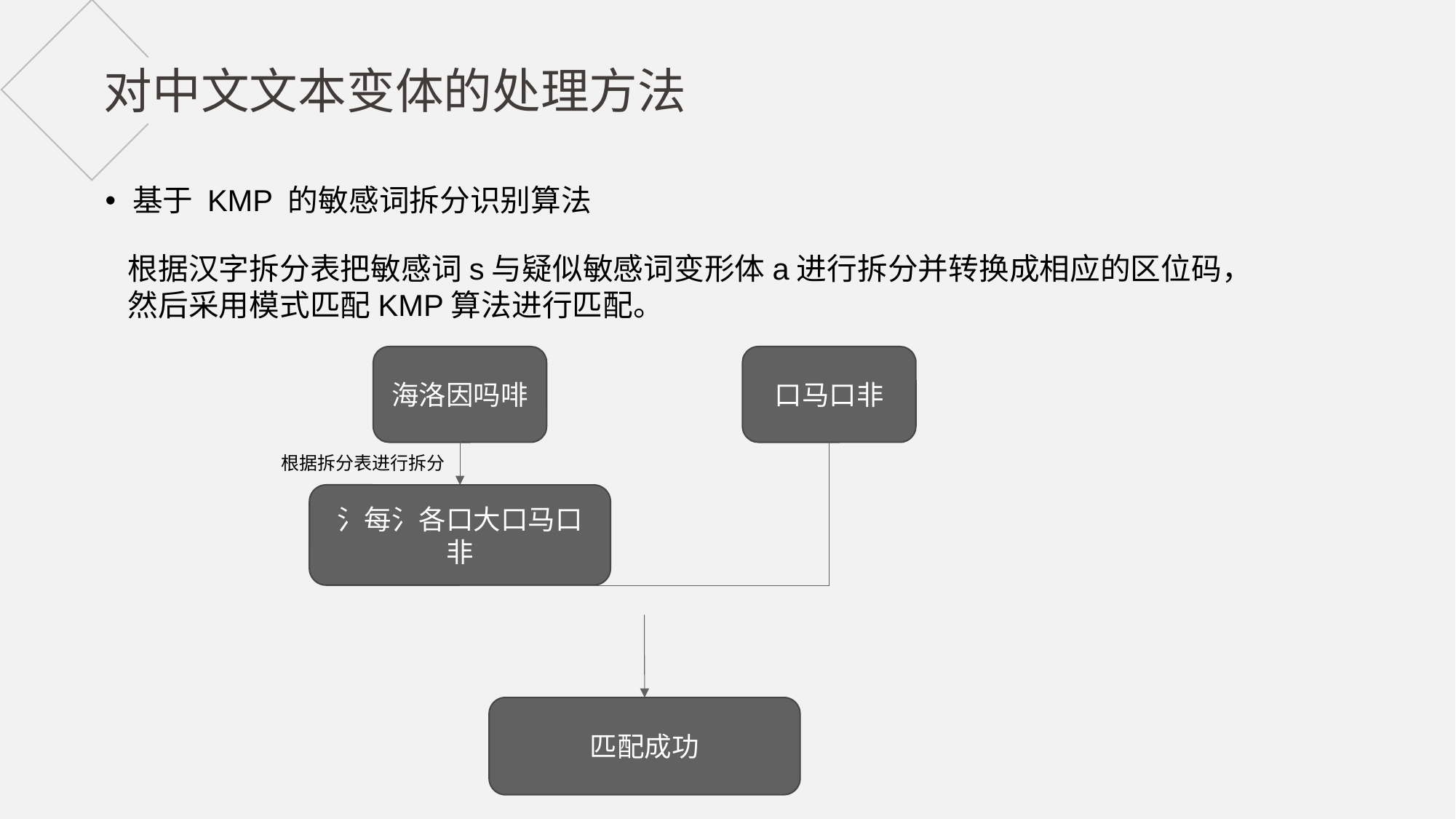

对中文文本变体的处理方法
基于 KMP 的敏感词拆分识别算法

根据汉字拆分表把敏感词s与疑似敏感词变形体a进行拆分并转换成相应的区位码，
然后采用模式匹配KMP算法进行匹配。

海洛因吗啡
口马口非
根据拆分表进行拆分
氵每氵各口大口马口非
匹配成功